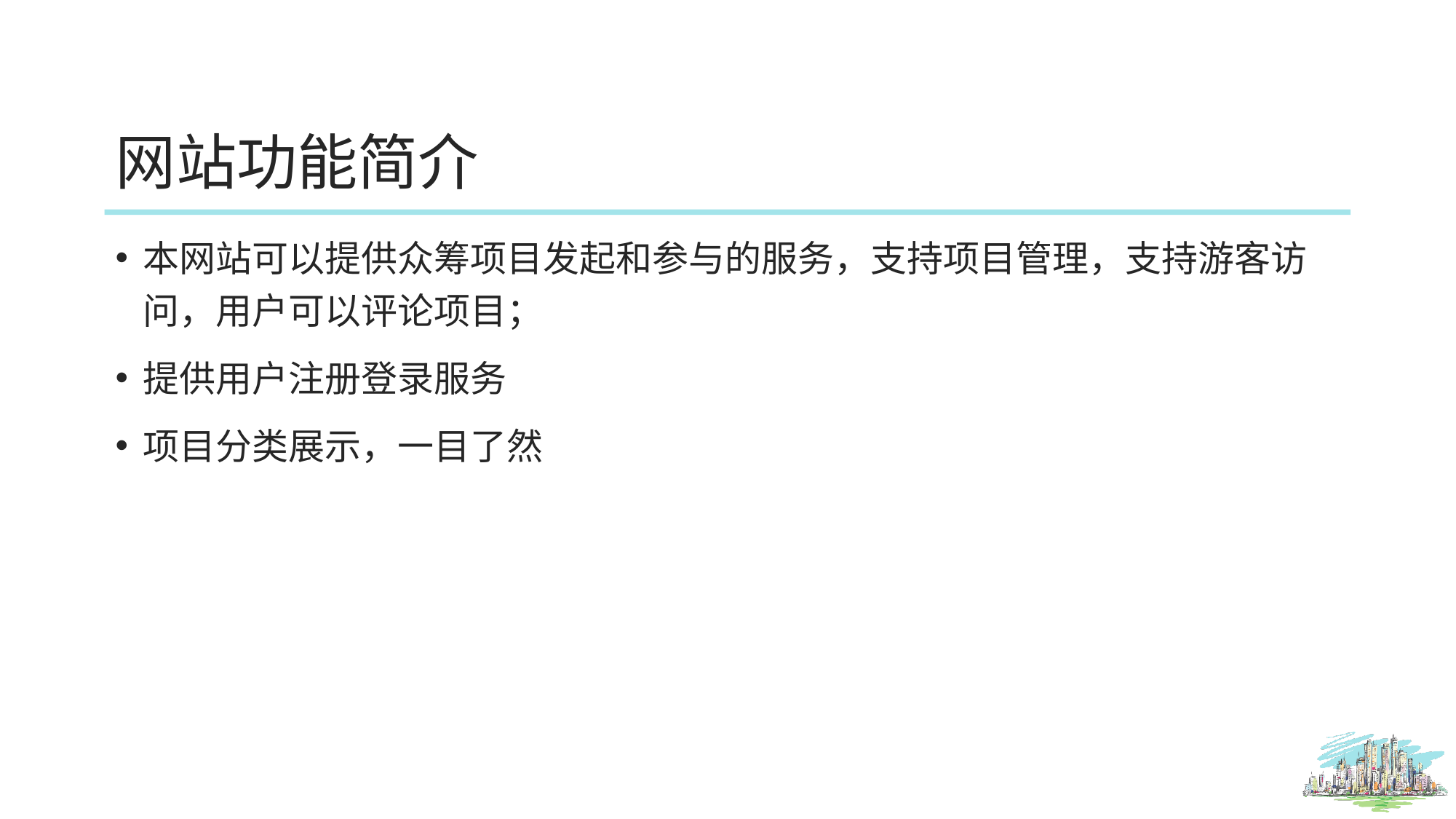

# 网站功能简介
本网站可以提供众筹项目发起和参与的服务，支持项目管理，支持游客访问，用户可以评论项目；
提供用户注册登录服务
项目分类展示，一目了然